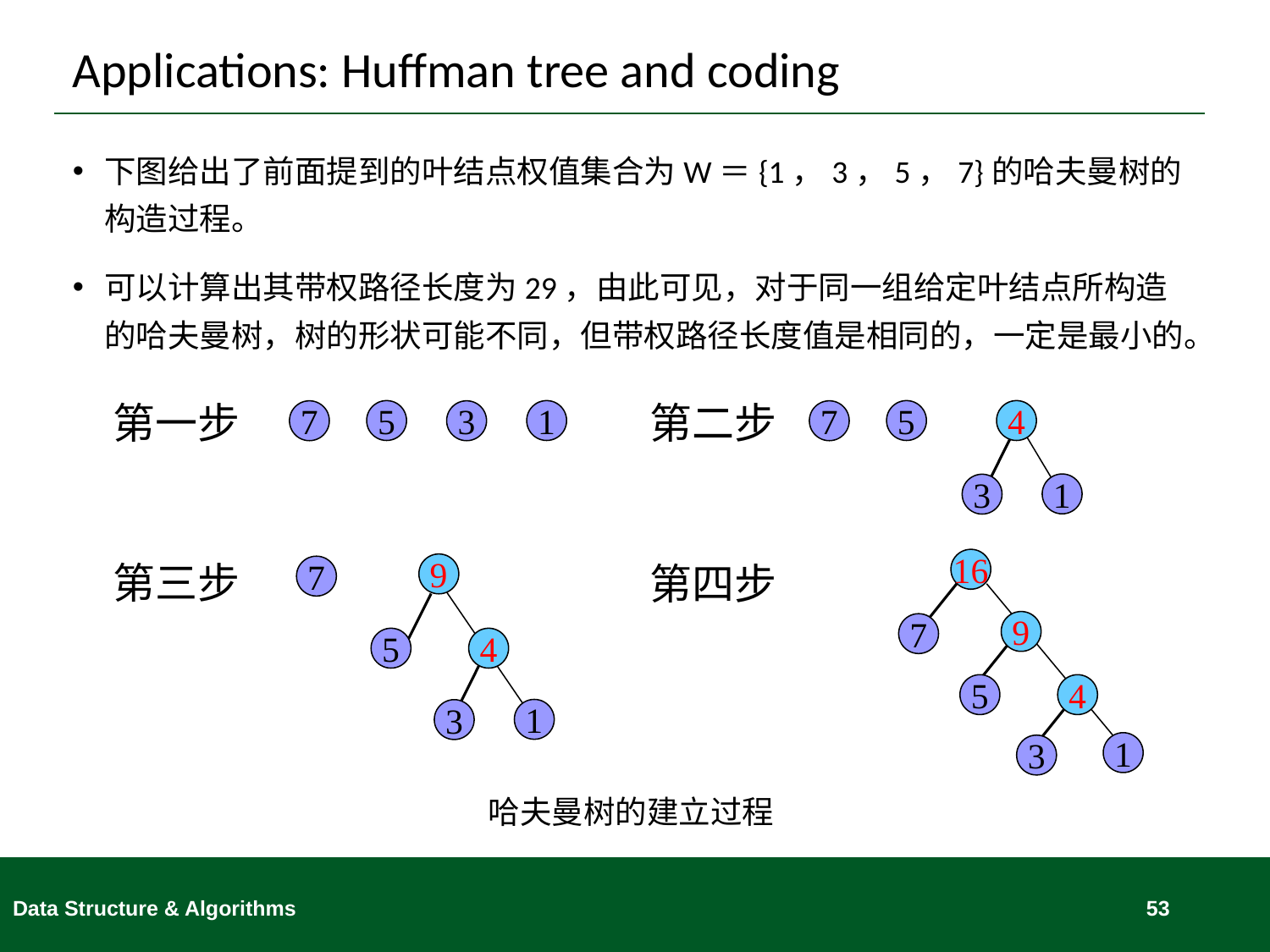

# Applications: Huffman tree and coding
下图给出了前面提到的叶结点权值集合为W＝{1，3，5，7}的哈夫曼树的构造过程。
可以计算出其带权路径长度为29，由此可见，对于同一组给定叶结点所构造的哈夫曼树，树的形状可能不同，但带权路径长度值是相同的，一定是最小的。

第一步
第二步
5
1
5
4

1
3
7
3
7
16

9
7

5
4

1
3
第三步
第四步
9

5
4

1
3
7
哈夫曼树的建立过程
Data Structure & Algorithms
53